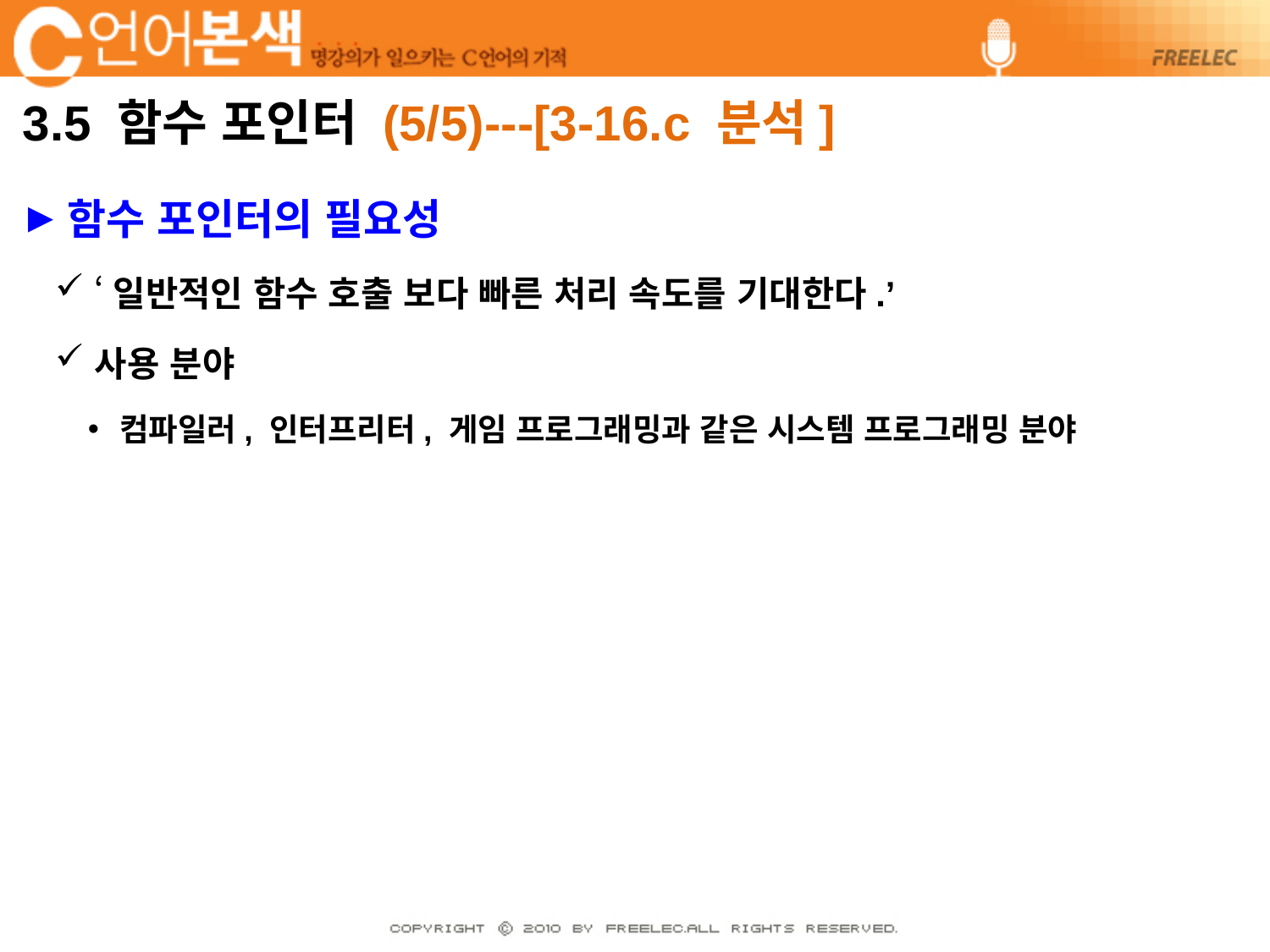

# 3.5 함수 포인터 (5/5)---[3-16.c 분석]
함수 포인터의 필요성
‘일반적인 함수 호출 보다 빠른 처리 속도를 기대한다.’
사용 분야
컴파일러, 인터프리터, 게임 프로그래밍과 같은 시스템 프로그래밍 분야